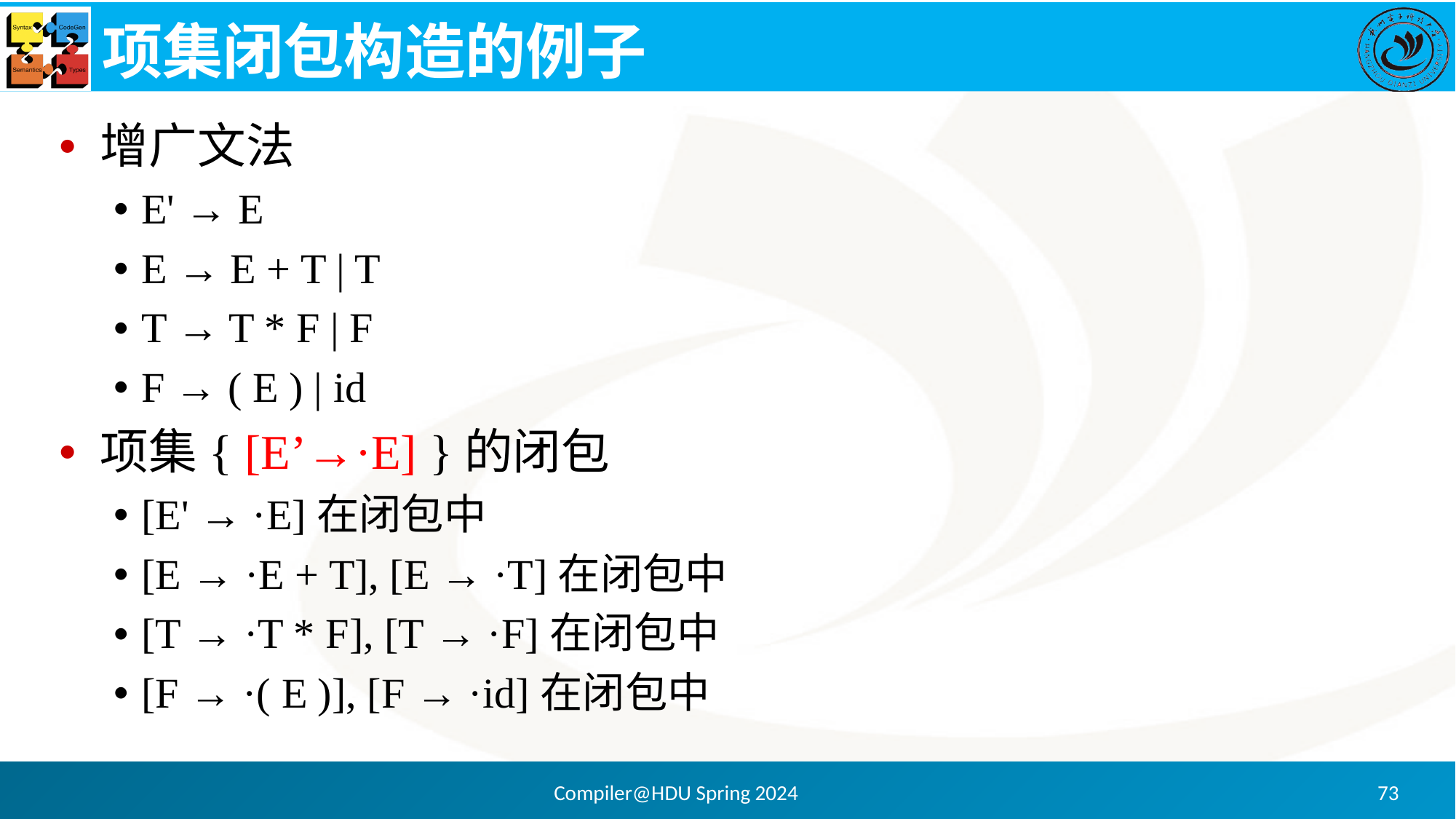

# 项集闭包构造的例子
增广文法
E' → E
E → E + T | T
T → T * F | F
F → ( E ) | id
项集{ [E’→·E] }的闭包
[E' → ·E]在闭包中
[E → ·E + T], [E → ·T]在闭包中
[T → ·T * F], [T → ·F]在闭包中
[F → ·( E )], [F → ·id]在闭包中
Compiler@HDU Spring 2024
73